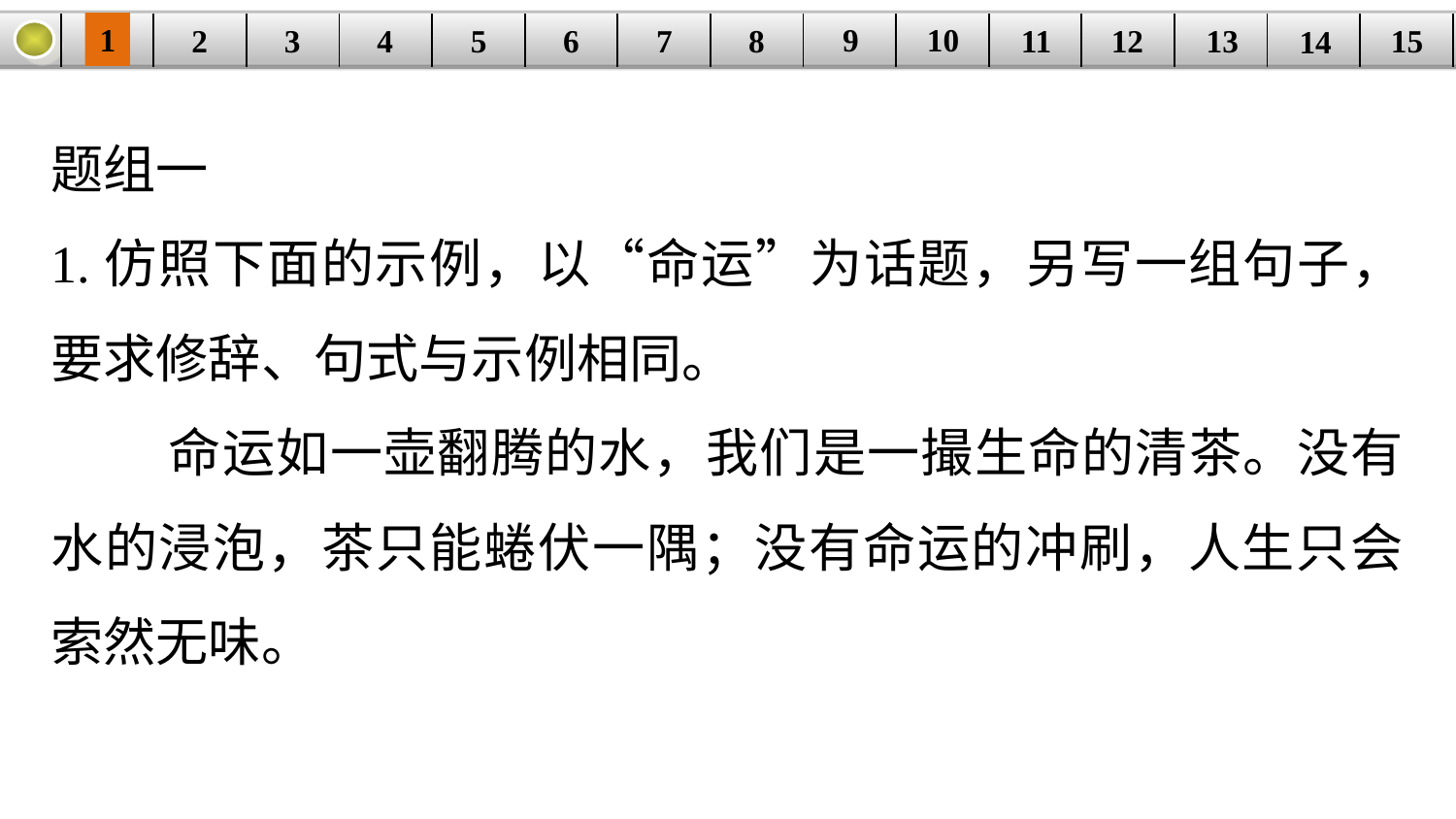

9
10
1
3
4
5
6
8
11
2
12
15
|  |  |  |  |  |  |  |  |  |  |  |  |  |  |  |
| --- | --- | --- | --- | --- | --- | --- | --- | --- | --- | --- | --- | --- | --- | --- |
7
13
14

题组一
1.仿照下面的示例，以“命运”为话题，另写一组句子，要求修辞、句式与示例相同。
        命运如一壶翻腾的水，我们是一撮生命的清茶。没有水的浸泡，茶只能蜷伏一隅；没有命运的冲刷，人生只会索然无味。